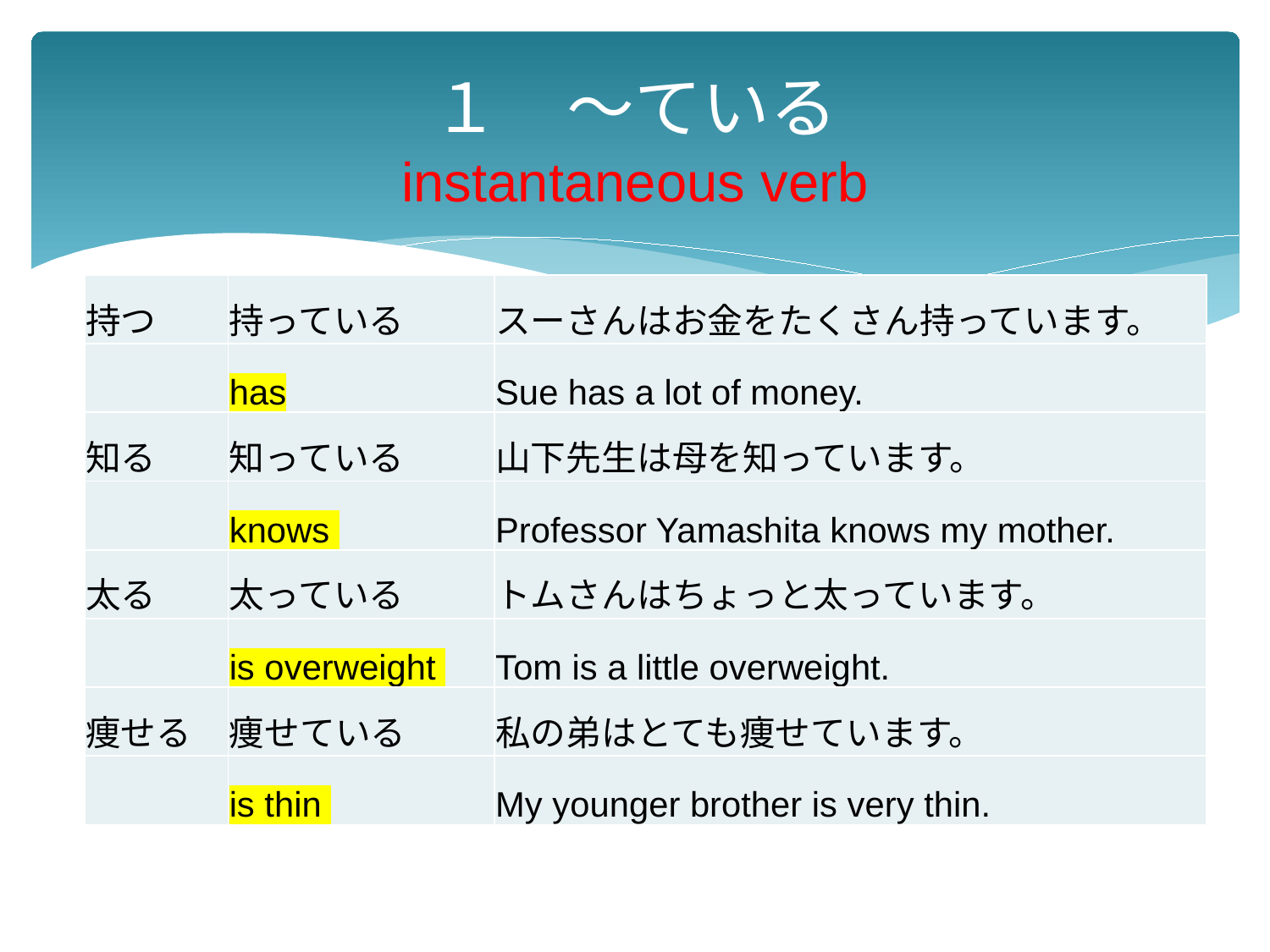

# １　～ている instantaneous verb
| 持つ | 持っている | スーさんはお金をたくさん持っています。 |
| --- | --- | --- |
|  | has | Sue has a lot of money. |
| 知る | 知っている | 山下先生は母を知っています。 |
|  | knows | Professor Yamashita knows my mother. |
| 太る | 太っている | トムさんはちょっと太っています。 |
|  | is overweight | Tom is a little overweight. |
| 痩せる | 痩せている | 私の弟はとても痩せています。 |
|  | is thin | My younger brother is very thin. |